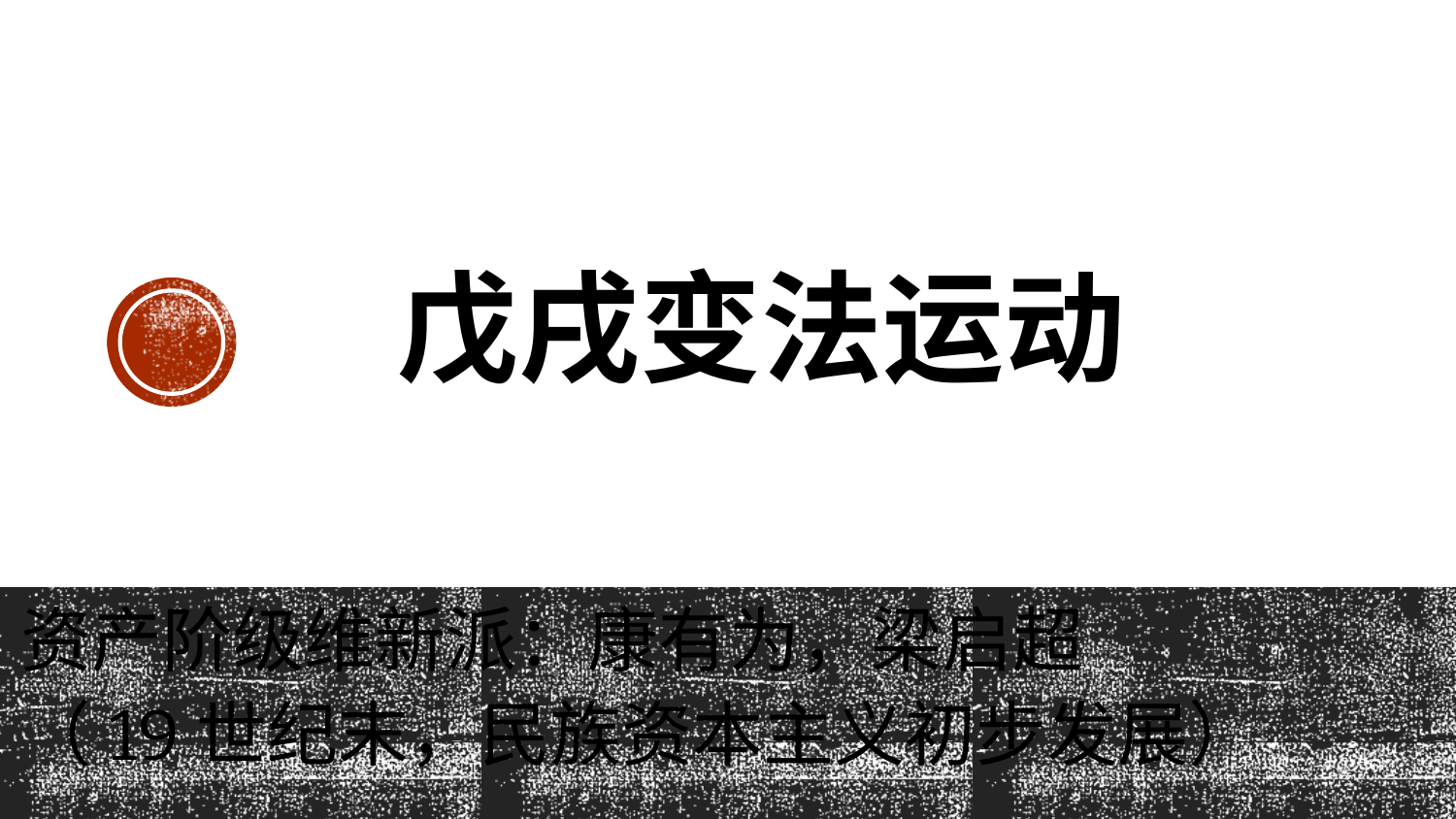

# 戊戌变法运动
资产阶级维新派：康有为，梁启超
（19世纪末，民族资本主义初步发展）